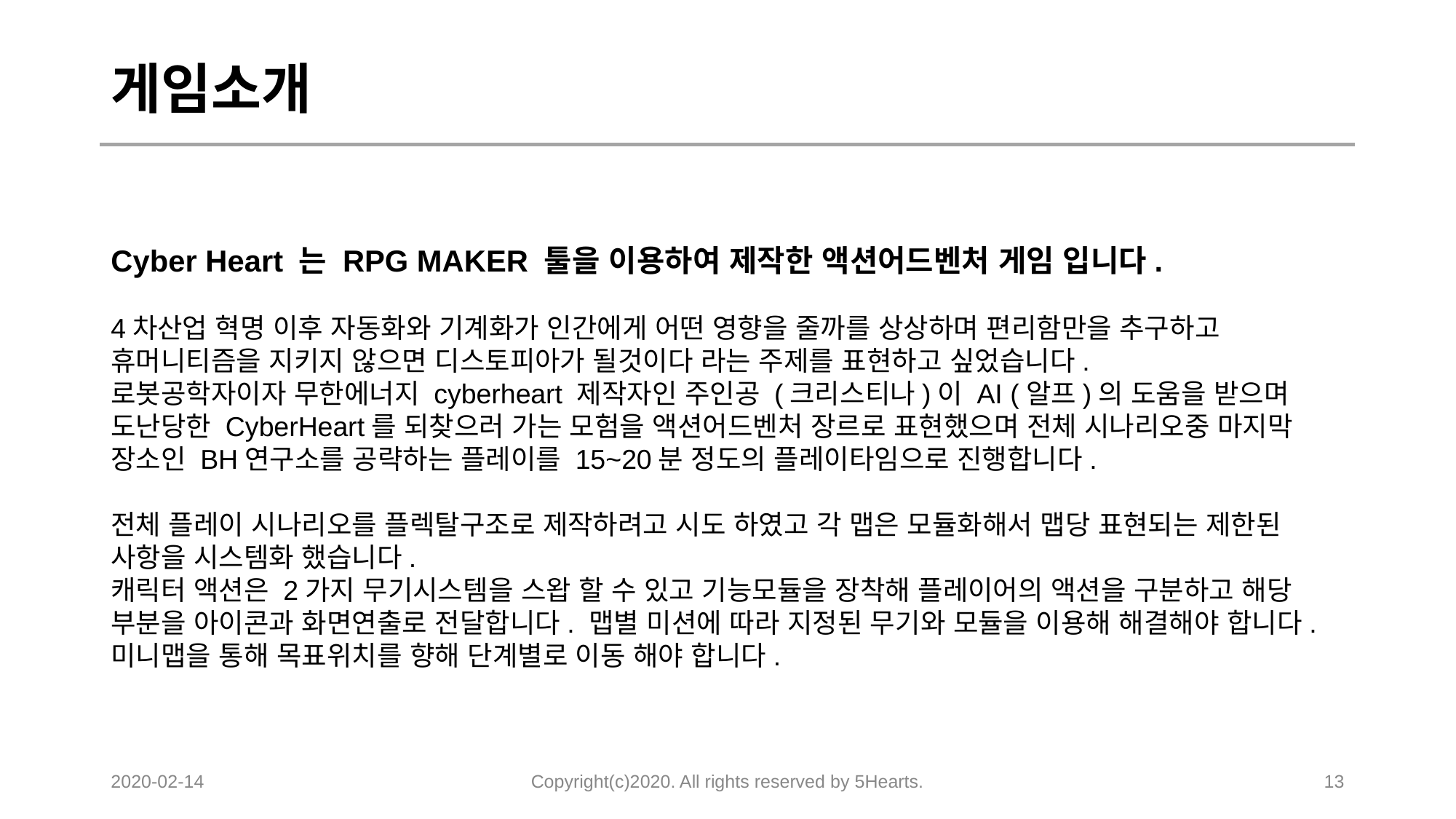

# 게임소개
Cyber Heart 는 RPG MAKER 툴을 이용하여 제작한 액션어드벤처 게임 입니다.

4차산업 혁명 이후 자동화와 기계화가 인간에게 어떤 영향을 줄까를 상상하며 편리함만을 추구하고 휴머니티즘을 지키지 않으면 디스토피아가 될것이다 라는 주제를 표현하고 싶었습니다.
로봇공학자이자 무한에너지 cyberheart 제작자인 주인공 (크리스티나)이 AI (알프)의 도움을 받으며 도난당한 CyberHeart를 되찾으러 가는 모험을 액션어드벤처 장르로 표현했으며 전체 시나리오중 마지막 장소인 BH연구소를 공략하는 플레이를 15~20분 정도의 플레이타임으로 진행합니다.

전체 플레이 시나리오를 플렉탈구조로 제작하려고 시도 하였고 각 맵은 모듈화해서 맵당 표현되는 제한된 사항을 시스템화 했습니다.
캐릭터 액션은 2가지 무기시스템을 스왑 할 수 있고 기능모듈을 장착해 플레이어의 액션을 구분하고 해당 부분을 아이콘과 화면연출로 전달합니다. 맵별 미션에 따라 지정된 무기와 모듈을 이용해 해결해야 합니다. 미니맵을 통해 목표위치를 향해 단계별로 이동 해야 합니다.

2020-02-14
Copyright(c)2020. All rights reserved by 5Hearts.
13